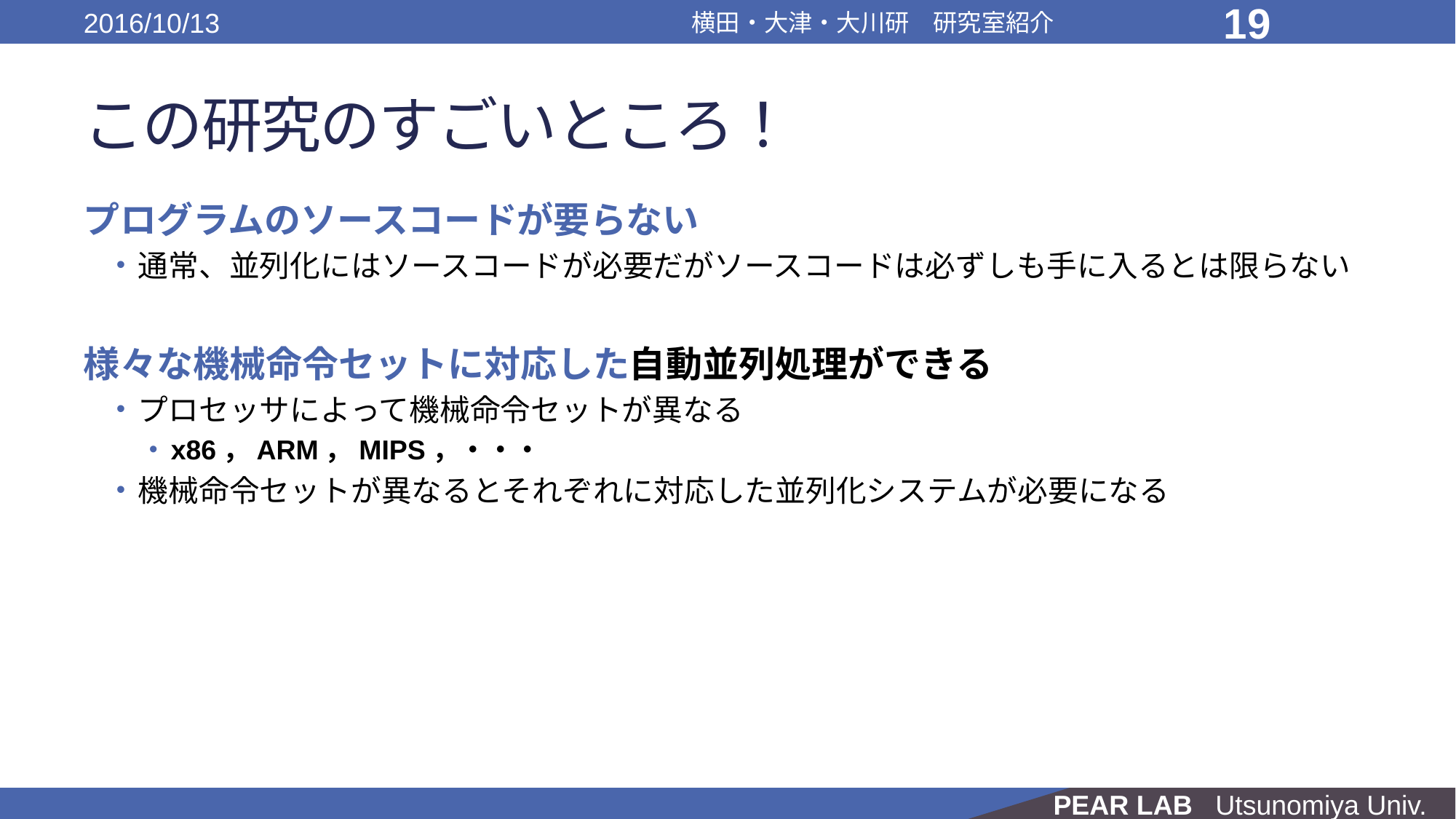

2016/10/13
横田・大津・大川研　研究室紹介
19
# この研究のすごいところ！
プログラムのソースコードが要らない
通常、並列化にはソースコードが必要だがソースコードは必ずしも手に入るとは限らない

様々な機械命令セットに対応した自動並列処理ができる
プロセッサによって機械命令セットが異なる
x86，ARM，MIPS，・・・
機械命令セットが異なるとそれぞれに対応した並列化システムが必要になる